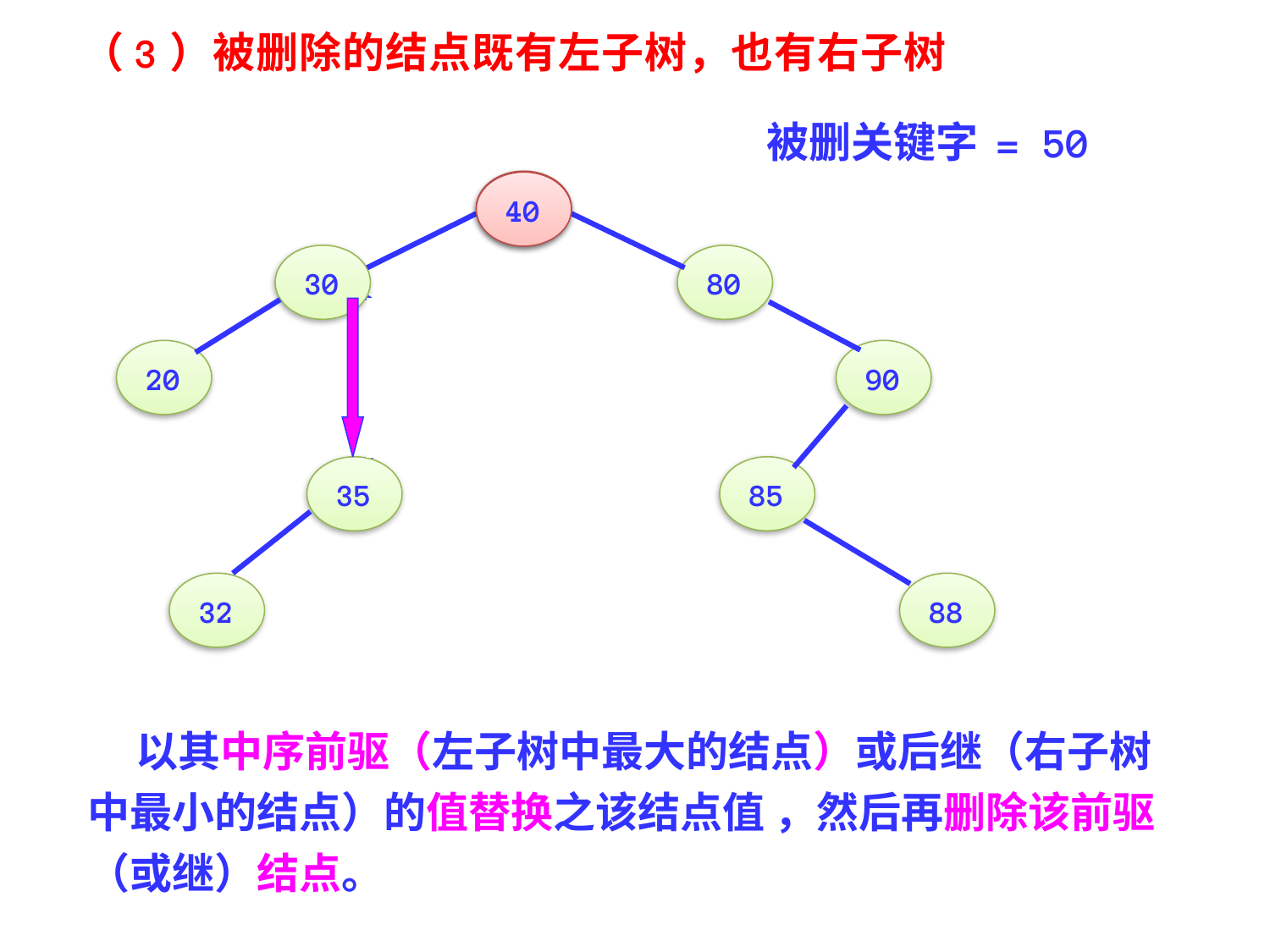

（3）被删除的结点既有左子树，也有右子树
被删关键字 = 50
50
40

30
80

20
40
40
90

35
85

32
88
    以其中序前驱（左子树中最大的结点）或后继（右子树中最小的结点）的值替换之该结点值 ，然后再删除该前驱（或继）结点。